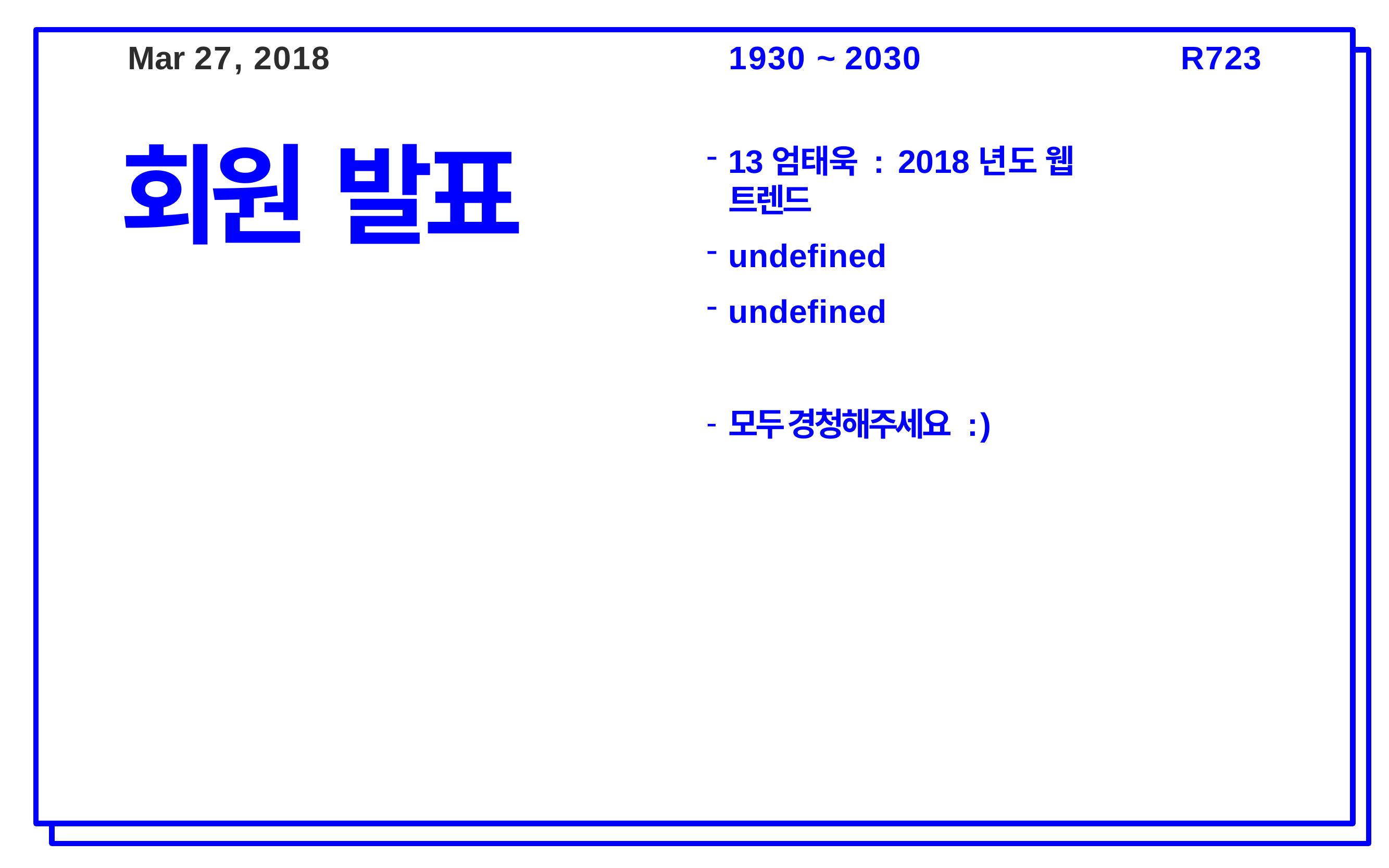

# Mar 27, 2018
1930 ~ 2030
R723
13엄태욱 : 2018년도 웹 트렌드
undefined
undefined

모두 경청해주세요 :)
회원 발표